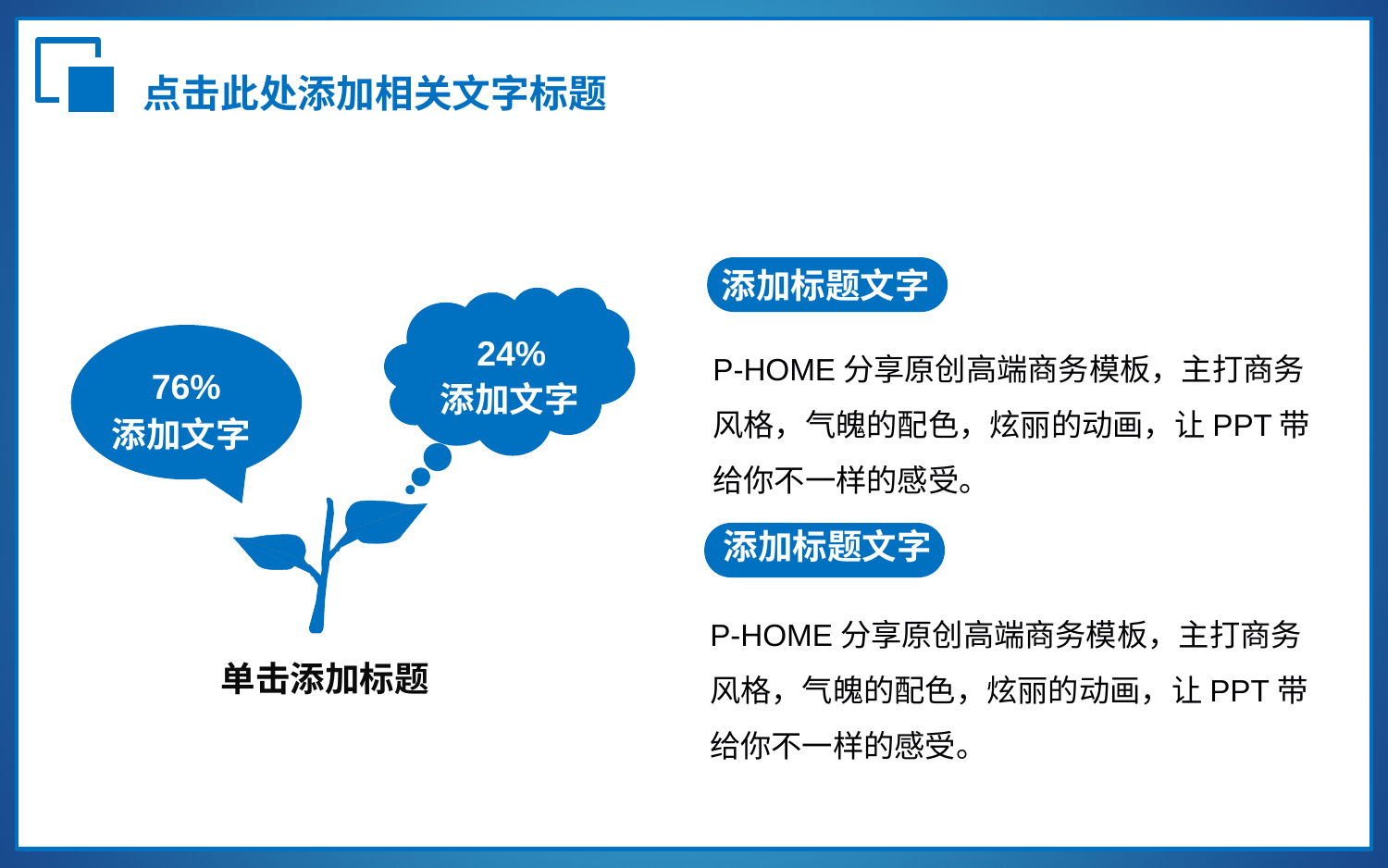

点击此处添加相关文字标题

添加标题文字

24%
P-HOME分享原创高端商务模板，主打商务风格，气魄的配色，炫丽的动画，让PPT带给你不一样的感受。
76%
添加文字
添加文字

添加标题文字
P-HOME分享原创高端商务模板，主打商务风格，气魄的配色，炫丽的动画，让PPT带给你不一样的感受。
单击添加标题